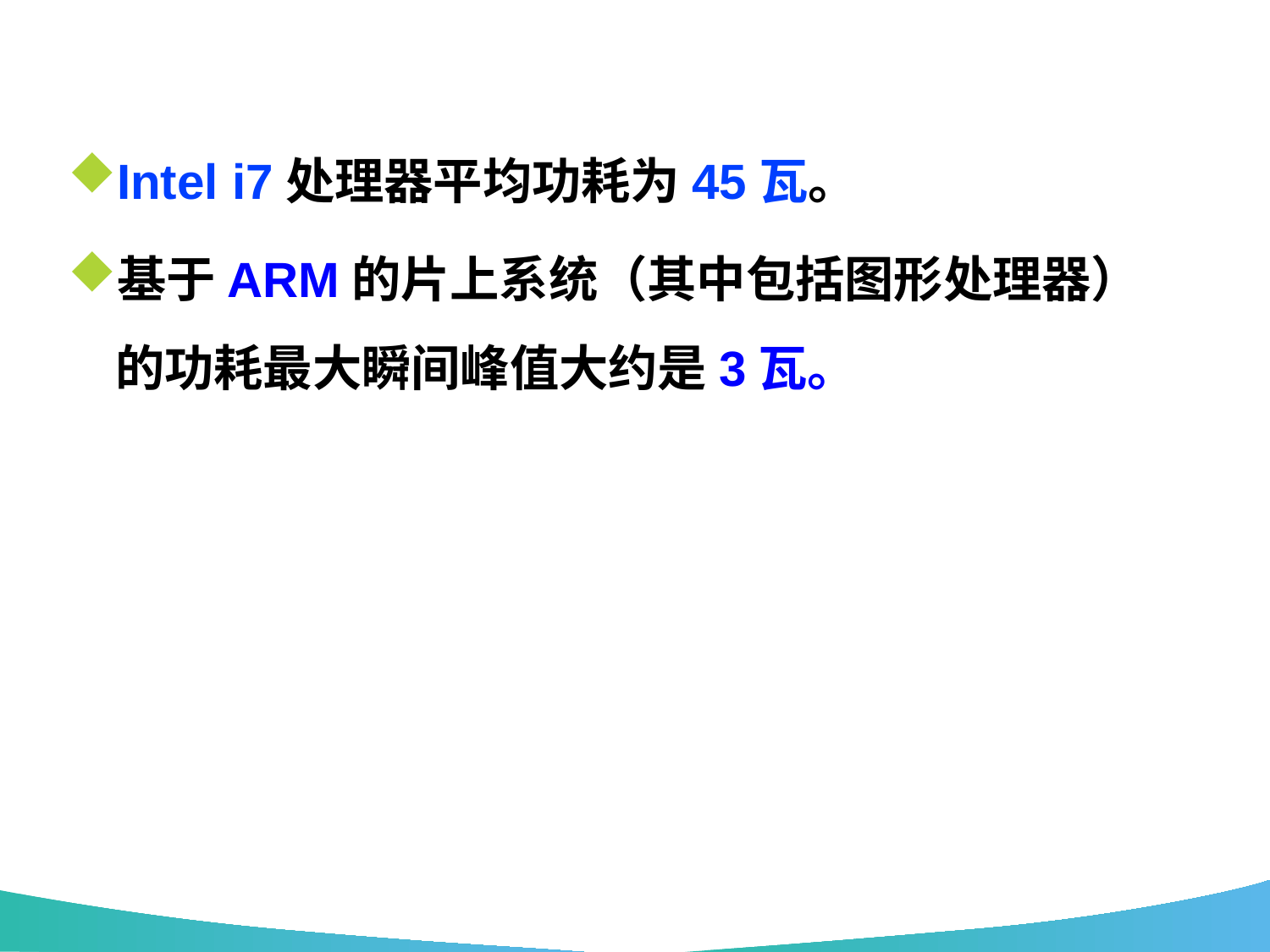

Intel i7处理器平均功耗为45瓦。
基于ARM的片上系统（其中包括图形处理器）的功耗最大瞬间峰值大约是3瓦。